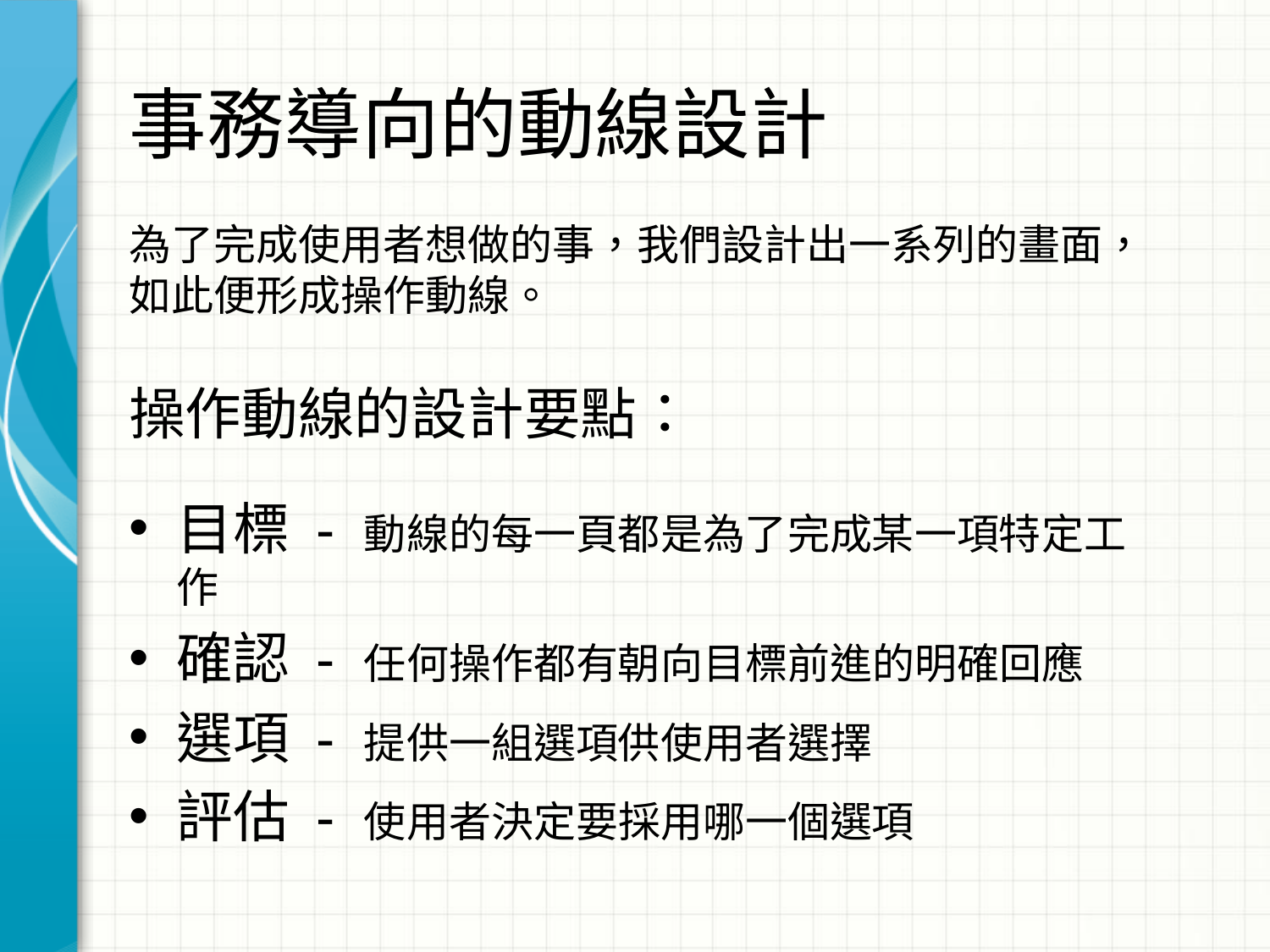

# 事務導向的動線設計
為了完成使用者想做的事，我們設計出一系列的畫面，如此便形成操作動線。

操作動線的設計要點：
目標 - 動線的每一頁都是為了完成某一項特定工作
確認 - 任何操作都有朝向目標前進的明確回應
選項 - 提供一組選項供使用者選擇
評估 - 使用者決定要採用哪一個選項